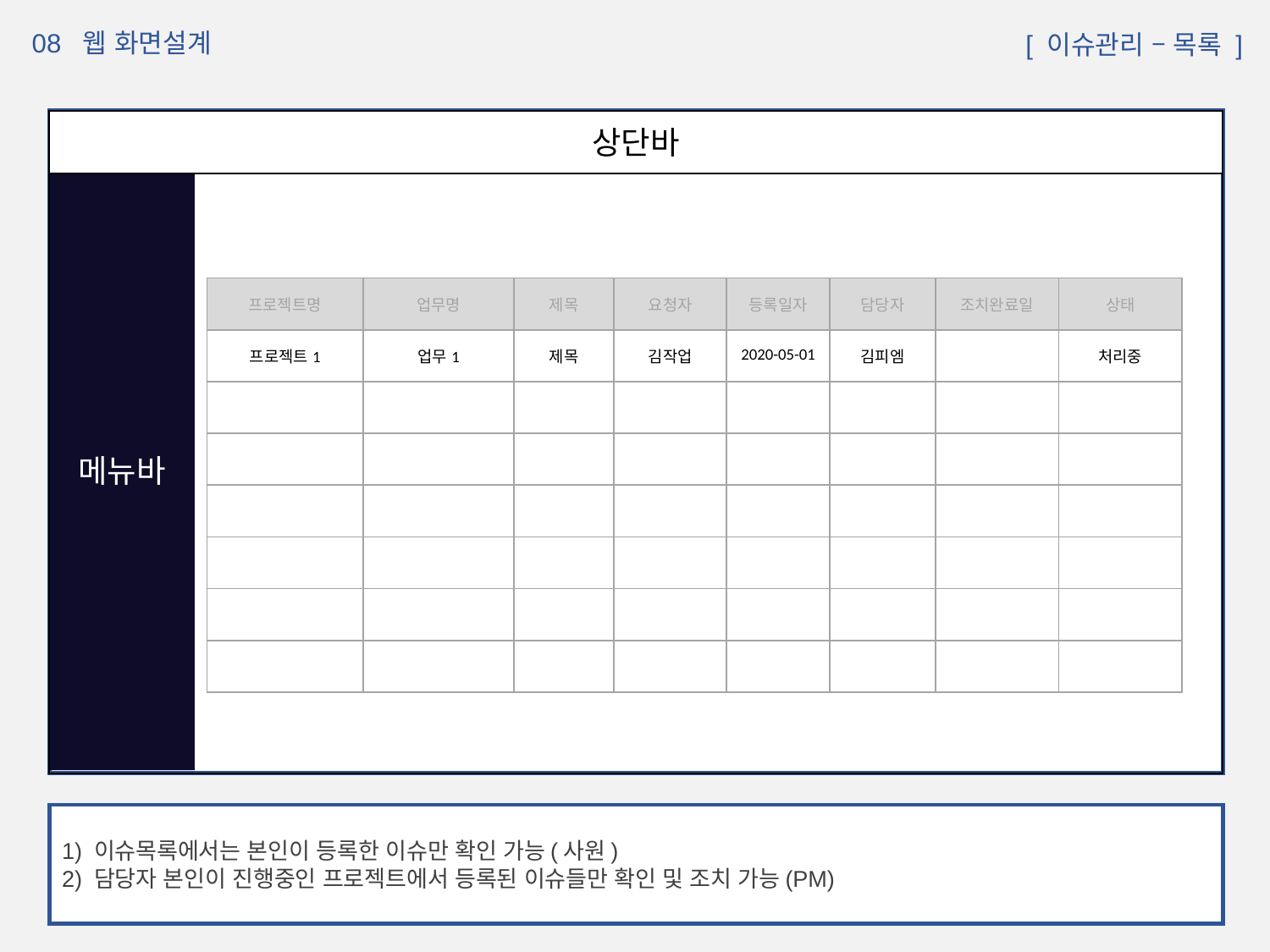

08  웹 화면설계
 [ 이슈관리 – 목록 ]
화면설계 화면
상단바

메뉴바
| 프로젝트명 | 업무명 | 제목 | 요청자 | 등록일자 | 담당자 | 조치완료일 | 상태 |
| --- | --- | --- | --- | --- | --- | --- | --- |
| 프로젝트1 | 업무1 | 제목 | 김작업 | 2020-05-01 | 김피엠 |  | 처리중 |
|  |  |  |  |  |  |  |  |
|  |  |  |  |  |  |  |  |
|  |  |  |  |  |  |  |  |
|  |  |  |  |  |  |  |  |
|  |  |  |  |  |  |  |  |
|  |  |  |  |  |  |  |  |
1) 이슈목록에서는 본인이 등록한 이슈만 확인 가능(사원)
2) 담당자 본인이 진행중인 프로젝트에서 등록된 이슈들만 확인 및 조치 가능(PM)